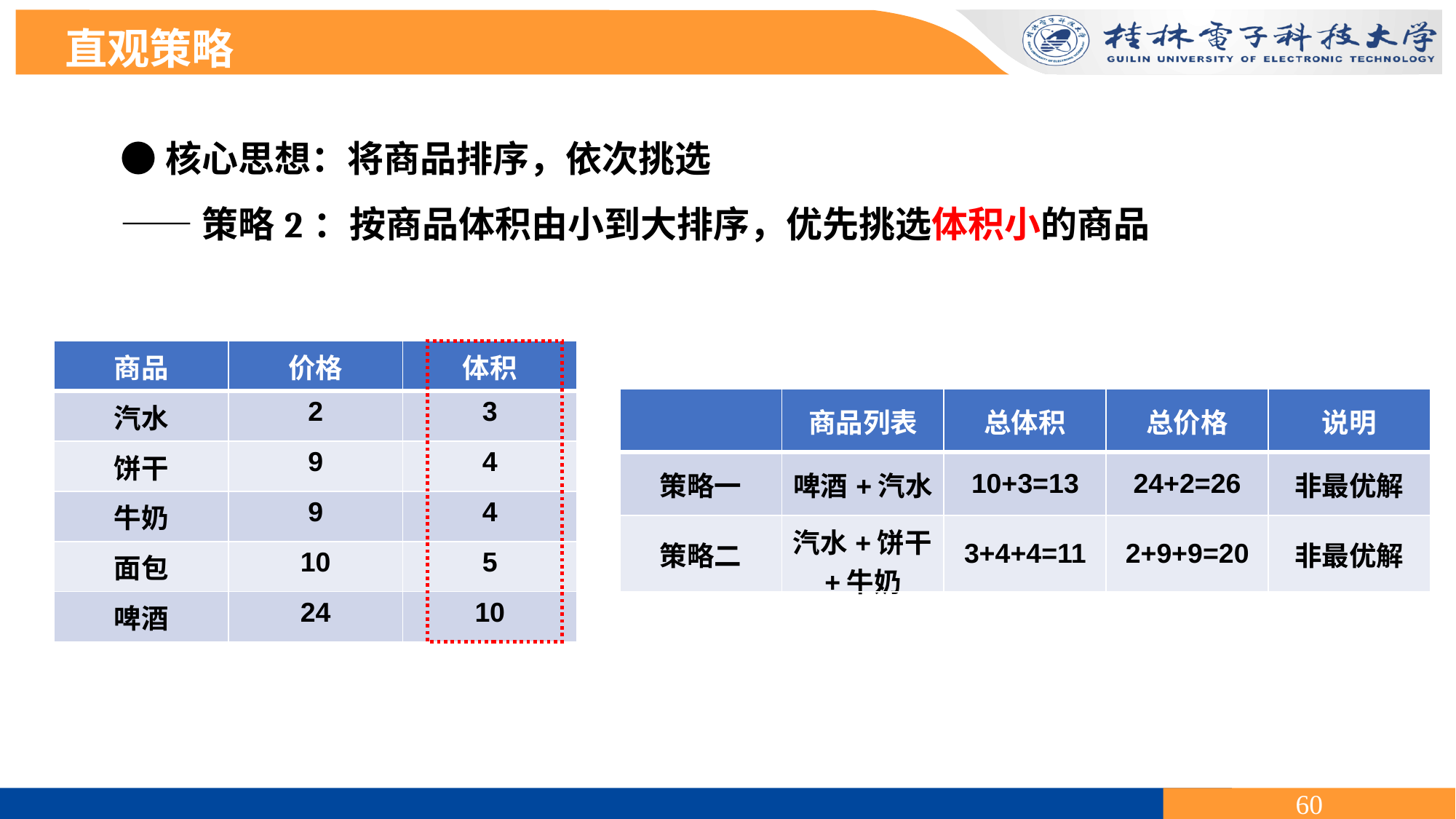

直观策略
●核心思想：将商品排序，依次挑选
——策略2：按商品体积由小到大排序，优先挑选体积小的商品
| 商品 | 价格 | 体积 |
| --- | --- | --- |
| 汽水 | 2 | 3 |
| 饼干 | 9 | 4 |
| 牛奶 | 9 | 4 |
| 面包 | 10 | 5 |
| 啤酒 | 24 | 10 |

|  | 商品列表 | 总体积 | 总价格 | 说明 |
| --- | --- | --- | --- | --- |
| 策略一 | 啤酒+汽水 | 10+3=13 | 24+2=26 | 非最优解 |
| 策略二 | 汽水+饼干+牛奶 | 3+4+4=11 | 2+9+9=20 | 非最优解 |